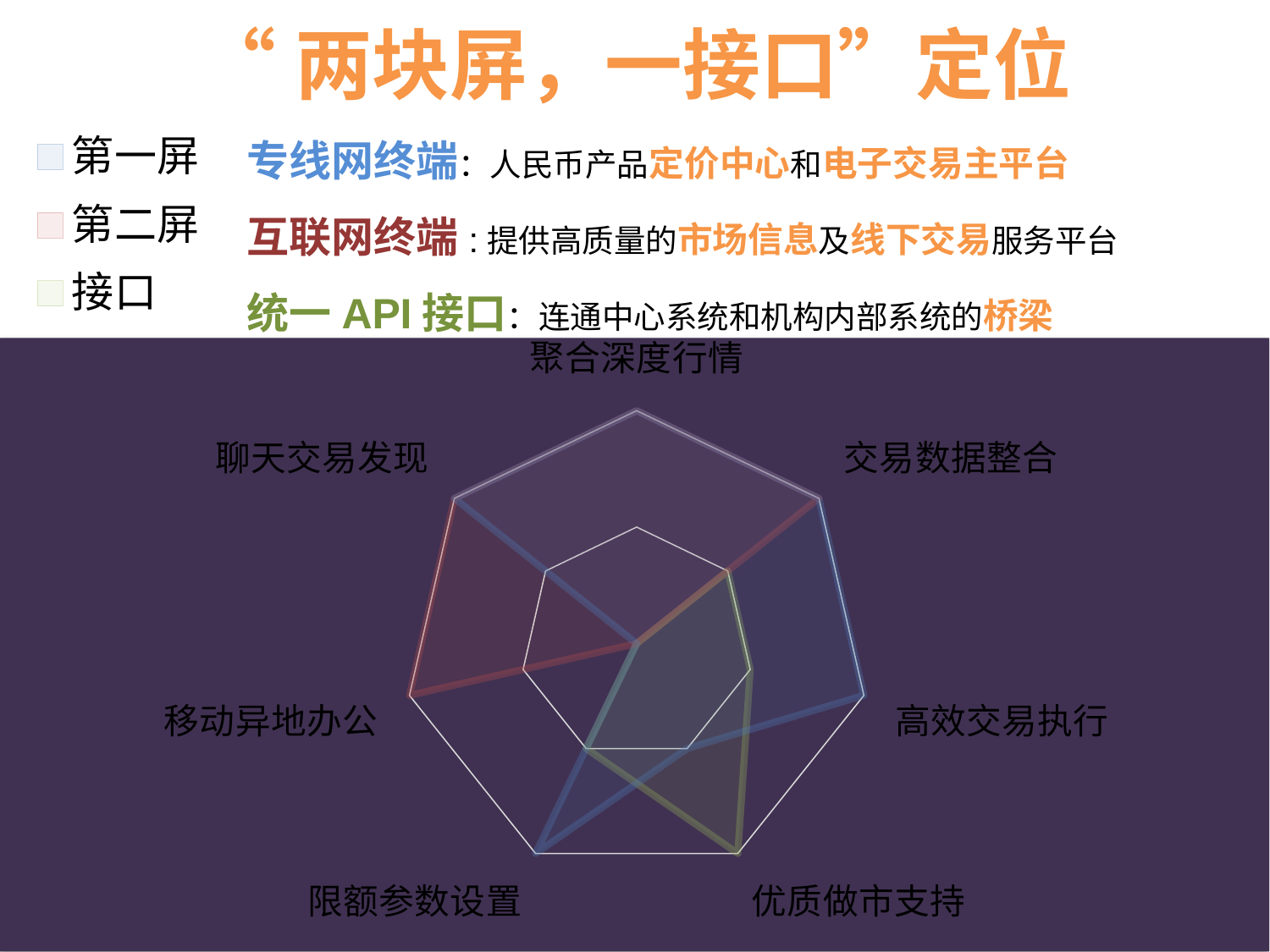

### Chart

| Category | 第一屏 | 第二屏 | 接口 |
|---|---|---|---|
| 聚合深度行情 | 2.0 | 2.0 | 0.0 |
| 交易数据整合 | 2.0 | 2.0 | 1.0 |
| 高效交易执行 | 2.0 | 0.0 | 1.0 |
| 优质做市支持 | 1.0 | 0.0 | 2.0 |
| 限额参数设置 | 2.0 | 0.0 | 1.0 |
| 移动异地办公 | 0.0 | 2.0 | 0.0 |
| 聊天交易发现 | 2.0 | 2.0 | 0.0 |
“两块屏，一接口”定位
专线网终端：人民币产品定价中心和电子交易主平台
互联网终端:提供高质量的市场信息及线下交易服务平台
统一API接口：连通中心系统和机构内部系统的桥梁